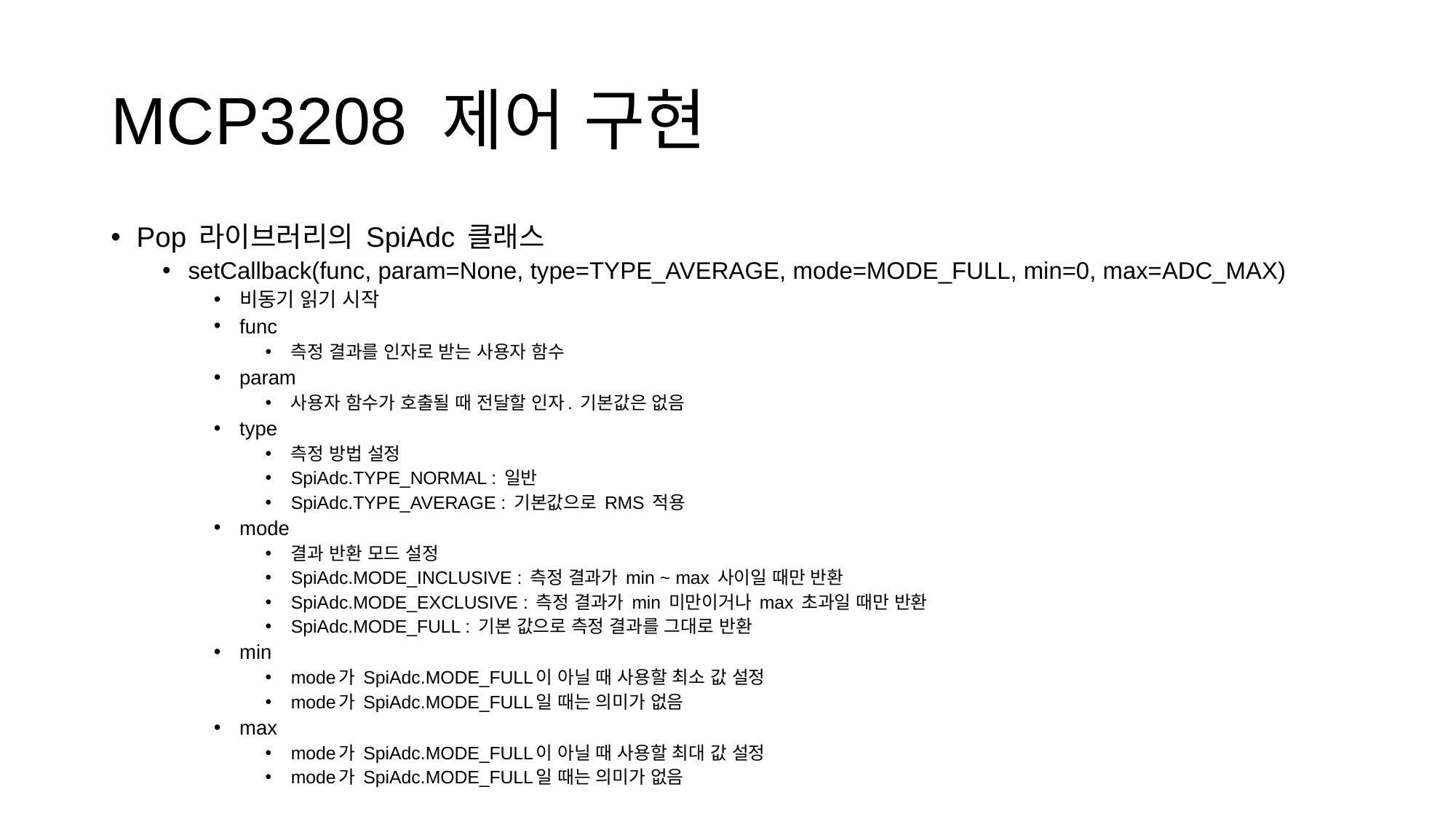

# MCP3208 제어 구현
Pop 라이브러리의 SpiAdc 클래스
setCallback(func, param=None, type=TYPE_AVERAGE, mode=MODE_FULL, min=0, max=ADC_MAX)
비동기 읽기 시작
func
측정 결과를 인자로 받는 사용자 함수
param
사용자 함수가 호출될 때 전달할 인자. 기본값은 없음
type
측정 방법 설정
SpiAdc.TYPE_NORMAL : 일반
SpiAdc.TYPE_AVERAGE : 기본값으로 RMS 적용
mode
결과 반환 모드 설정
SpiAdc.MODE_INCLUSIVE : 측정 결과가 min ~ max 사이일 때만 반환
SpiAdc.MODE_EXCLUSIVE : 측정 결과가 min 미만이거나 max 초과일 때만 반환
SpiAdc.MODE_FULL : 기본 값으로 측정 결과를 그대로 반환
min
mode가 SpiAdc.MODE_FULL이 아닐 때 사용할 최소 값 설정
mode가 SpiAdc.MODE_FULL일 때는 의미가 없음
max
mode가 SpiAdc.MODE_FULL이 아닐 때 사용할 최대 값 설정
mode가 SpiAdc.MODE_FULL일 때는 의미가 없음